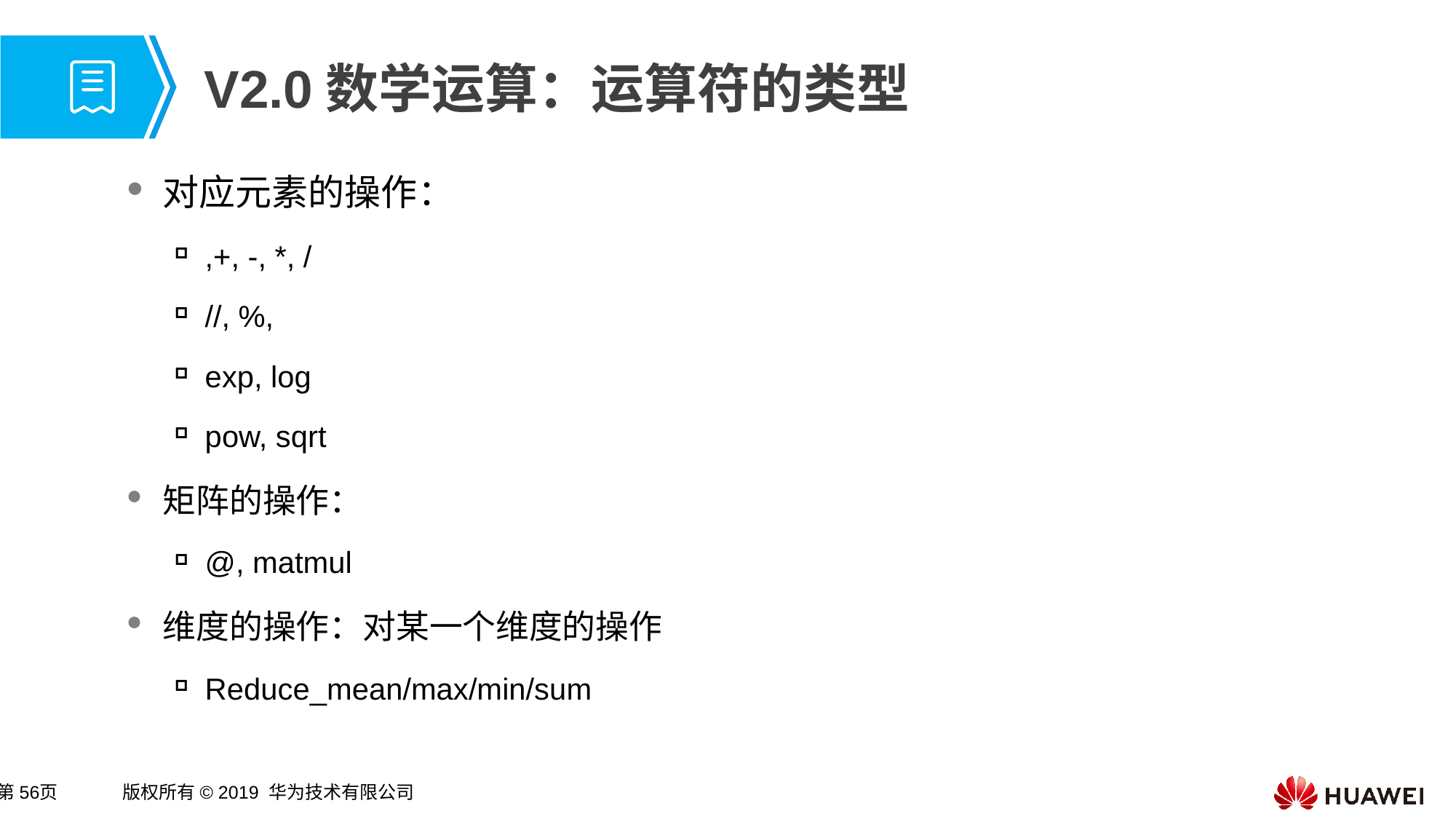

# V2.0数学运算：运算符的类型
对应元素的操作：
,+, -, *, /
//, %,
exp, log
pow, sqrt
矩阵的操作：
@, matmul
维度的操作：对某一个维度的操作
Reduce_mean/max/min/sum